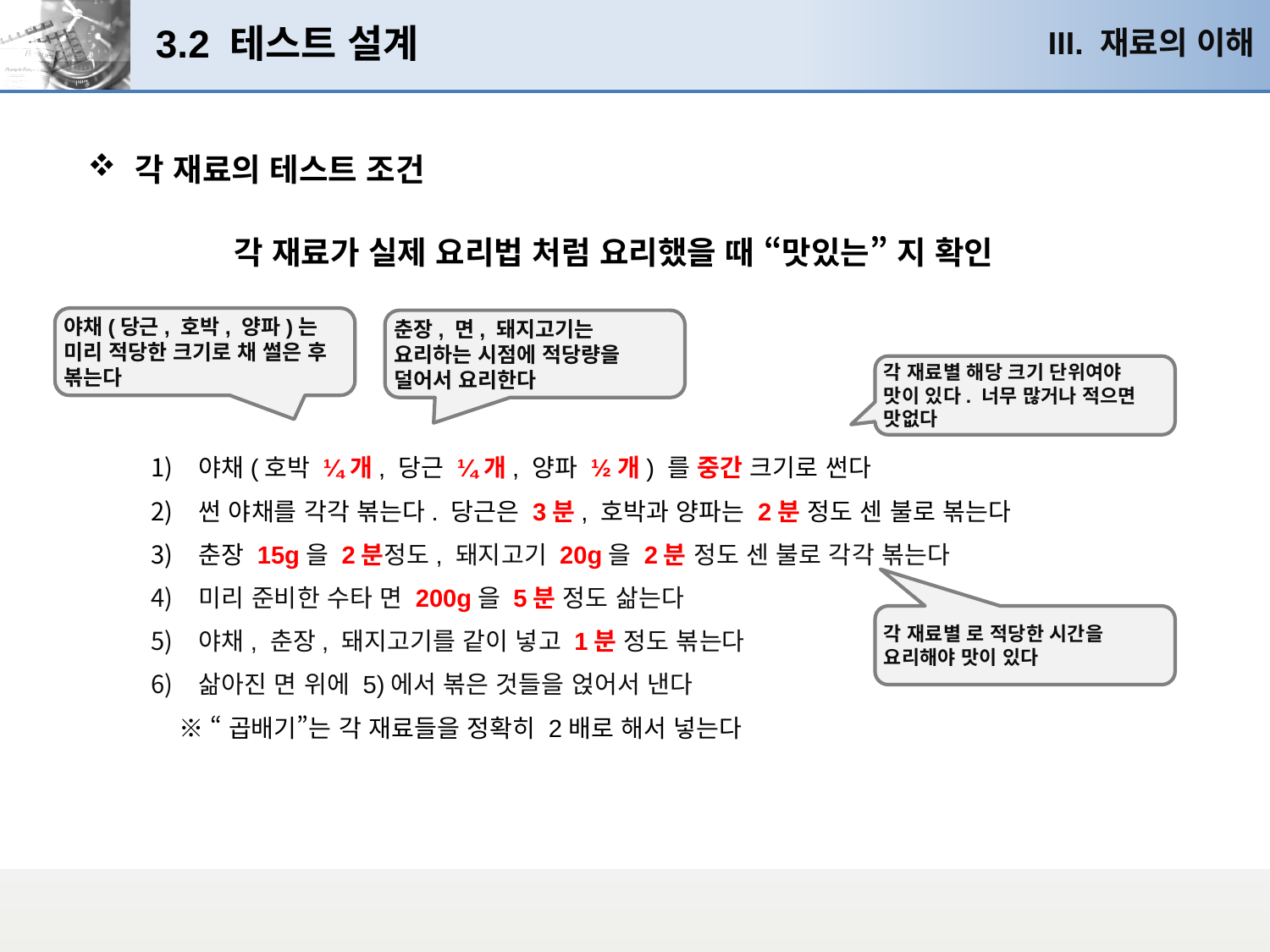

# 3.2 테스트 설계
III. 재료의 이해
각 재료의 테스트 조건

야채(호박 ¼개, 당근 ¼개, 양파 ½개) 를 중간 크기로 썬다
썬 야채를 각각 볶는다. 당근은 3분, 호박과 양파는 2분 정도 센 불로 볶는다
춘장 15g을 2분정도, 돼지고기 20g을 2분 정도 센 불로 각각 볶는다
미리 준비한 수타 면 200g을 5분 정도 삶는다
야채, 춘장, 돼지고기를 같이 넣고 1분 정도 볶는다
삶아진 면 위에 5)에서 볶은 것들을 얹어서 낸다
    ※ “곱배기”는 각 재료들을 정확히 2배로 해서 넣는다

각 재료가 실제 요리법 처럼 요리했을 때 “맛있는” 지 확인
야채(당근, 호박, 양파)는 미리 적당한 크기로 채 썰은 후 볶는다
춘장, 면, 돼지고기는 요리하는 시점에 적당량을 덜어서 요리한다
각 재료별 해당 크기 단위여야
맛이 있다. 너무 많거나 적으면 맛없다
각 재료별 로 적당한 시간을
요리해야 맛이 있다